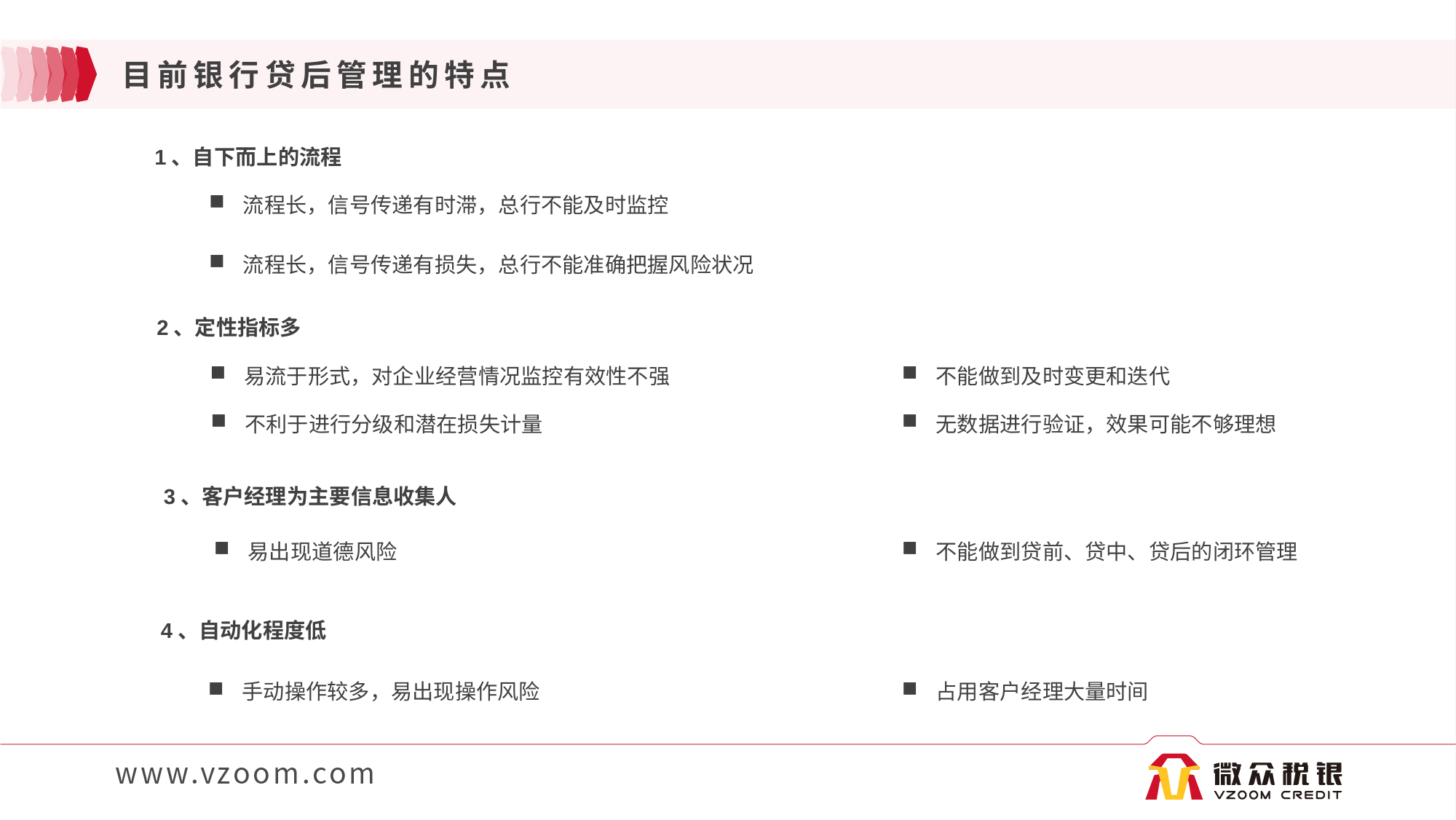

# 目前银行贷后管理的特点
1、自下而上的流程
流程长，信号传递有时滞，总行不能及时监控
流程长，信号传递有损失，总行不能准确把握风险状况
2、定性指标多
易流于形式，对企业经营情况监控有效性不强
不能做到及时变更和迭代
不利于进行分级和潜在损失计量
无数据进行验证，效果可能不够理想
3、客户经理为主要信息收集人
易出现道德风险
不能做到贷前、贷中、贷后的闭环管理
4、自动化程度低
手动操作较多，易出现操作风险
占用客户经理大量时间